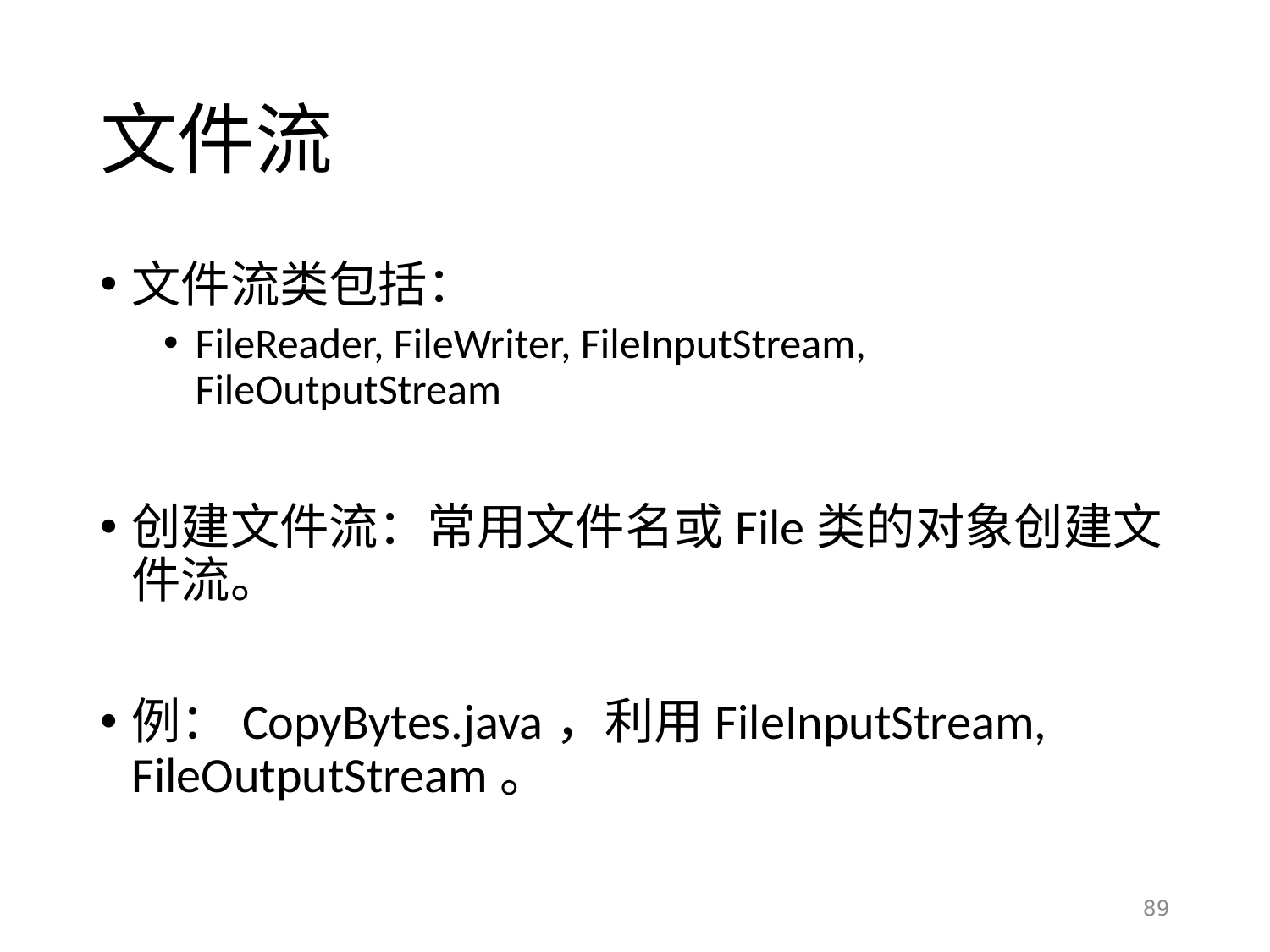

# 文件流
文件流类包括：
FileReader, FileWriter, FileInputStream, FileOutputStream

创建文件流：常用文件名或File类的对象创建文件流。

例：CopyBytes.java，利用FileInputStream, FileOutputStream。

89